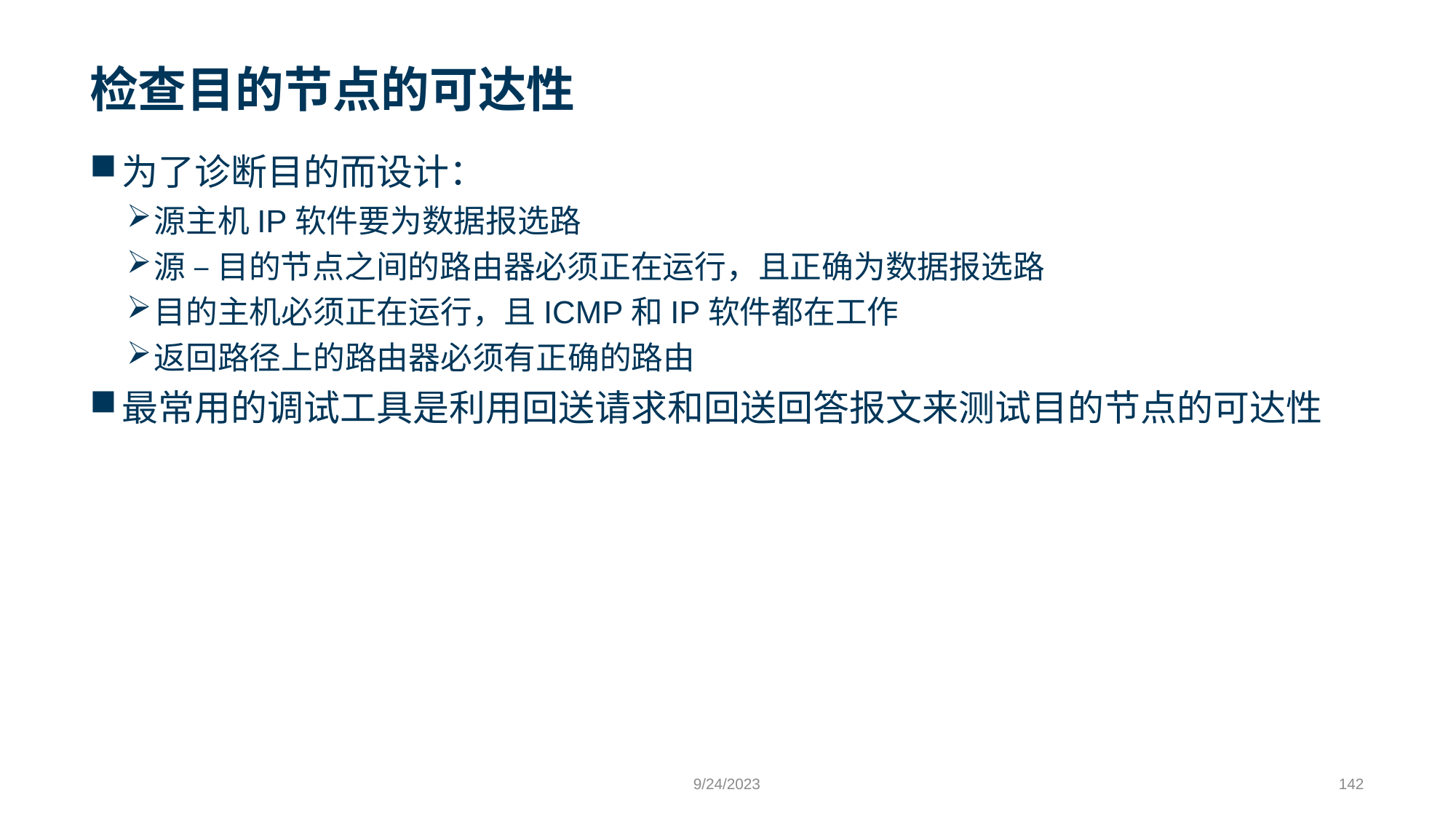

# 检查目的节点的可达性
为了诊断目的而设计：
源主机IP软件要为数据报选路
源 – 目的节点之间的路由器必须正在运行，且正确为数据报选路
目的主机必须正在运行，且ICMP和IP软件都在工作
返回路径上的路由器必须有正确的路由
最常用的调试工具是利用回送请求和回送回答报文来测试目的节点的可达性

9/24/2023
142